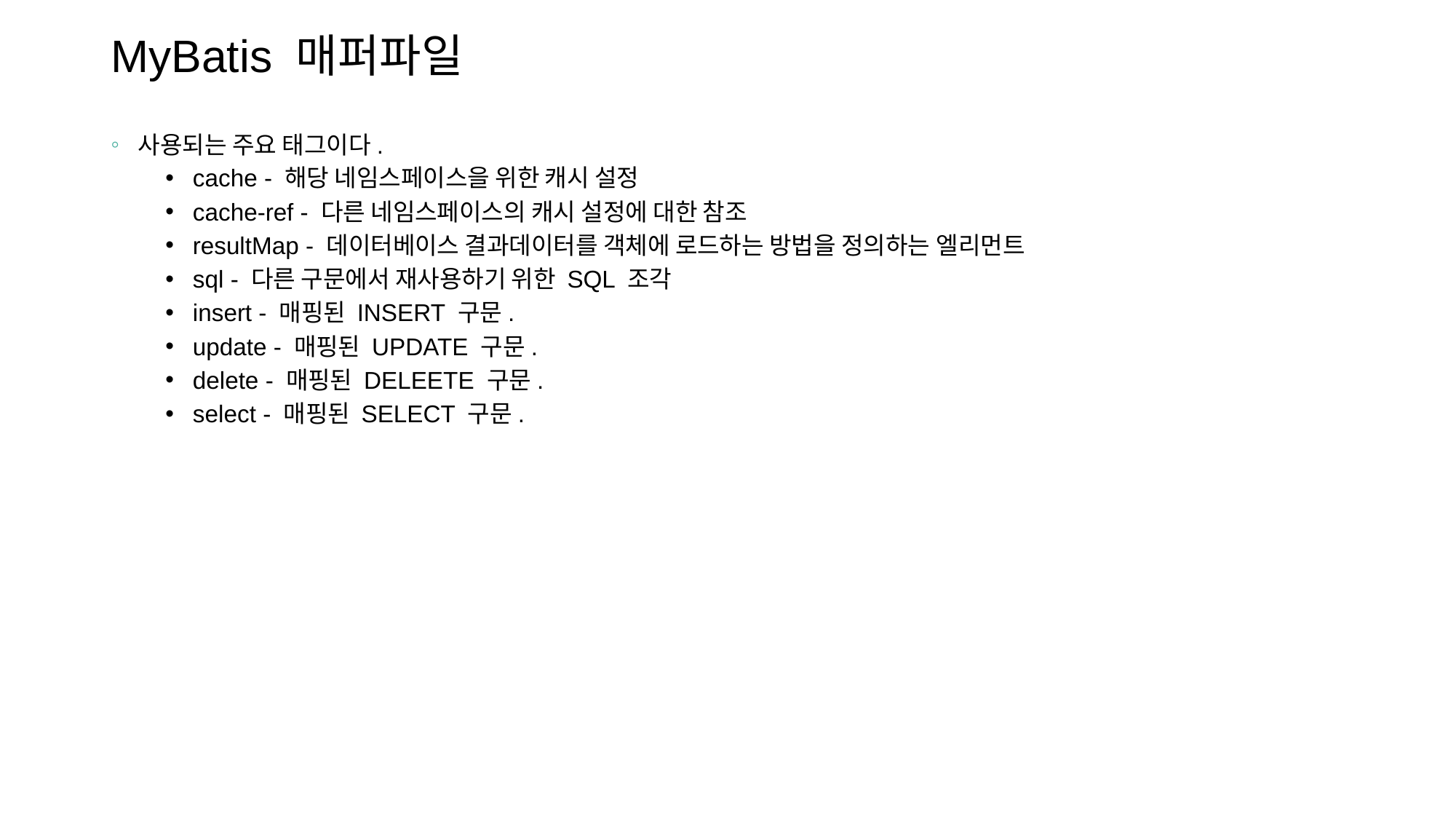

# MyBatis 매퍼파일
사용되는 주요 태그이다.
cache - 해당 네임스페이스을 위한 캐시 설정
cache-ref - 다른 네임스페이스의 캐시 설정에 대한 참조
resultMap - 데이터베이스 결과데이터를 객체에 로드하는 방법을 정의하는 엘리먼트
sql - 다른 구문에서 재사용하기 위한 SQL 조각
insert - 매핑된 INSERT 구문.
update - 매핑된 UPDATE 구문.
delete - 매핑된 DELEETE 구문.
select - 매핑된 SELECT 구문.